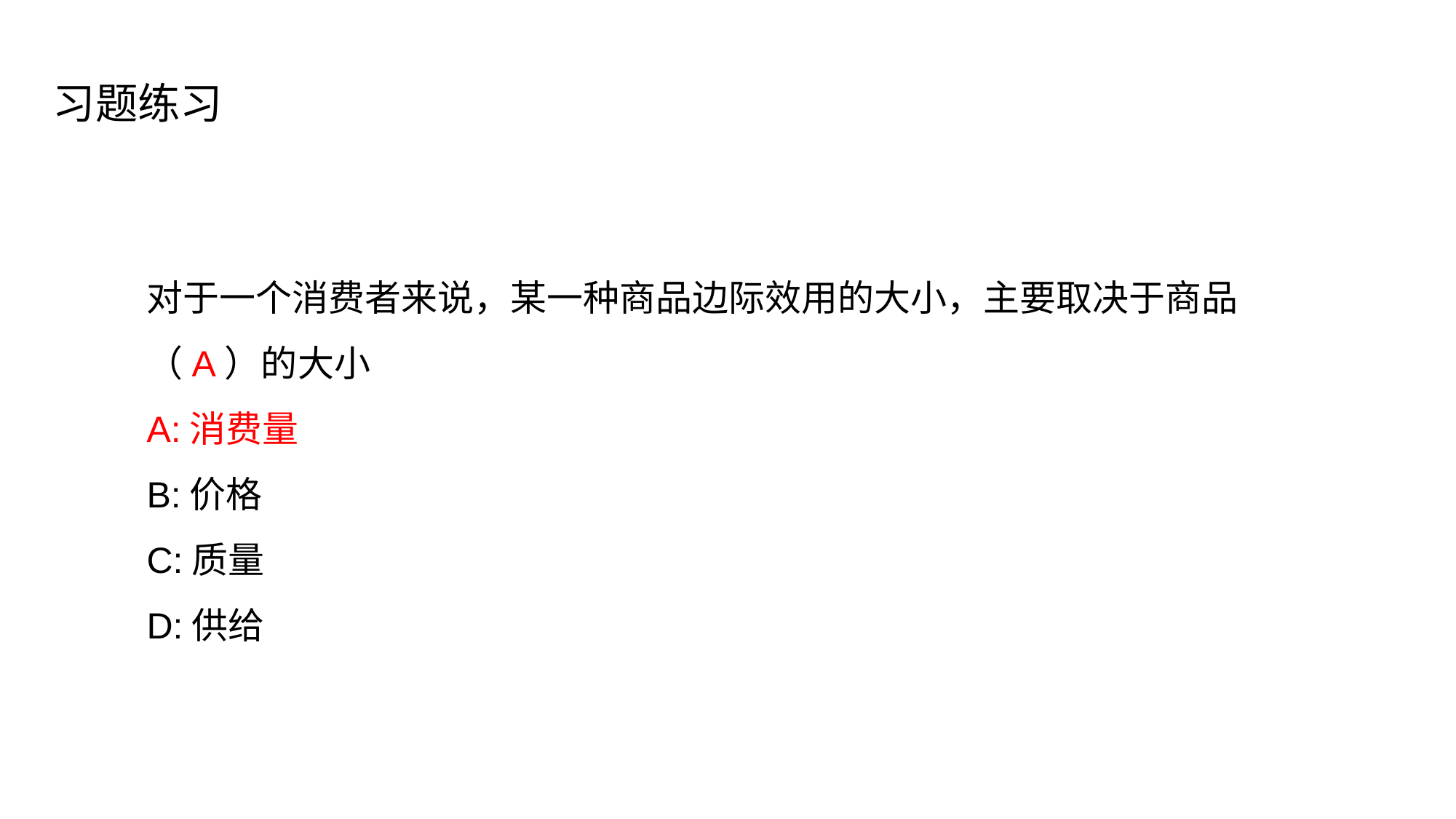

习题练习
对于一个消费者来说，某一种商品边际效用的大小，主要取决于商品（A）的大小
A:消费量
B:价格
C:质量
D:供给